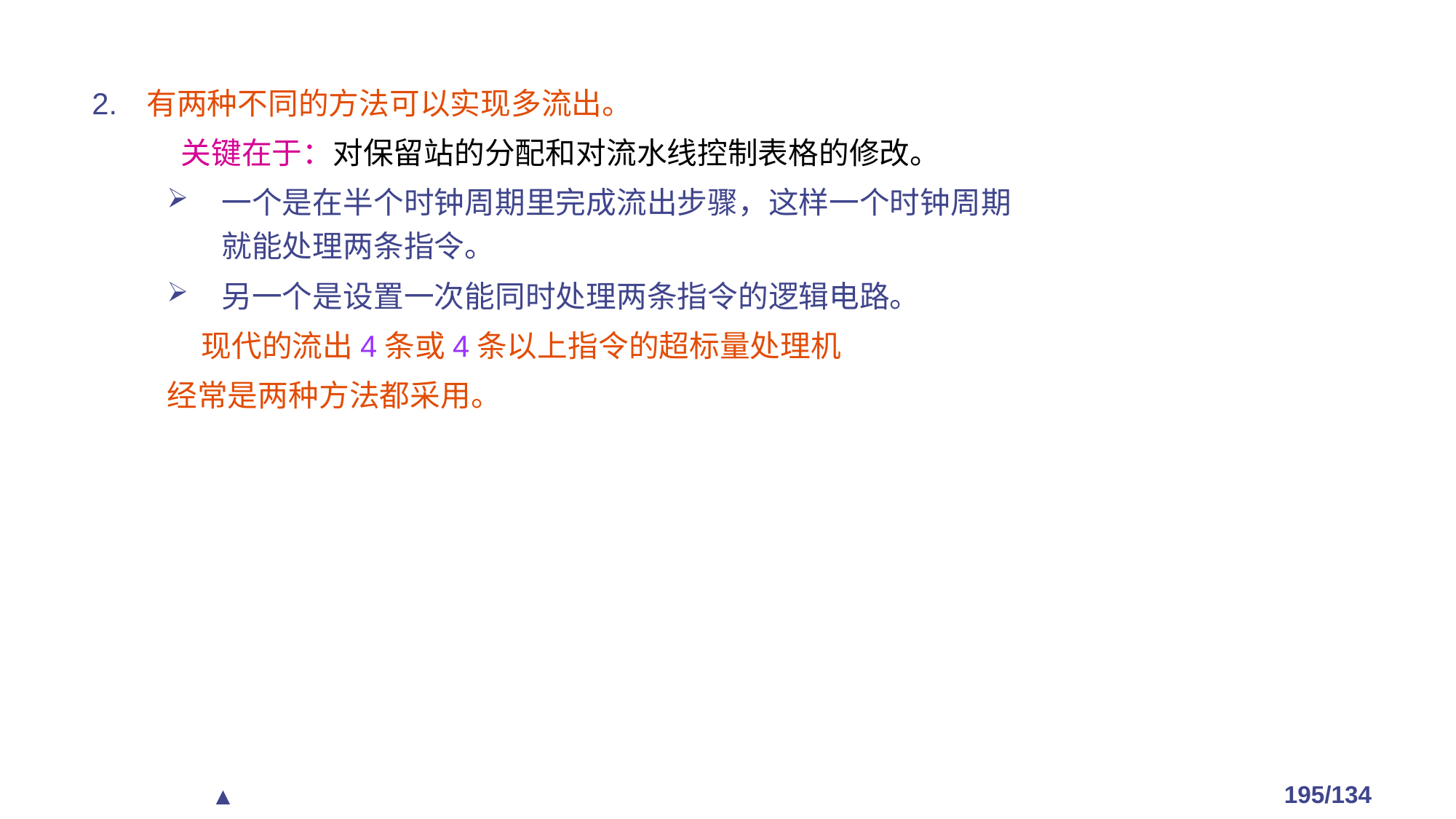

有两种不同的方法可以实现多流出。
 关键在于：对保留站的分配和对流水线控制表格的修改。
一个是在半个时钟周期里完成流出步骤，这样一个时钟周期就能处理两条指令。
另一个是设置一次能同时处理两条指令的逻辑电路。
    现代的流出4条或4条以上指令的超标量处理机
经常是两种方法都采用。